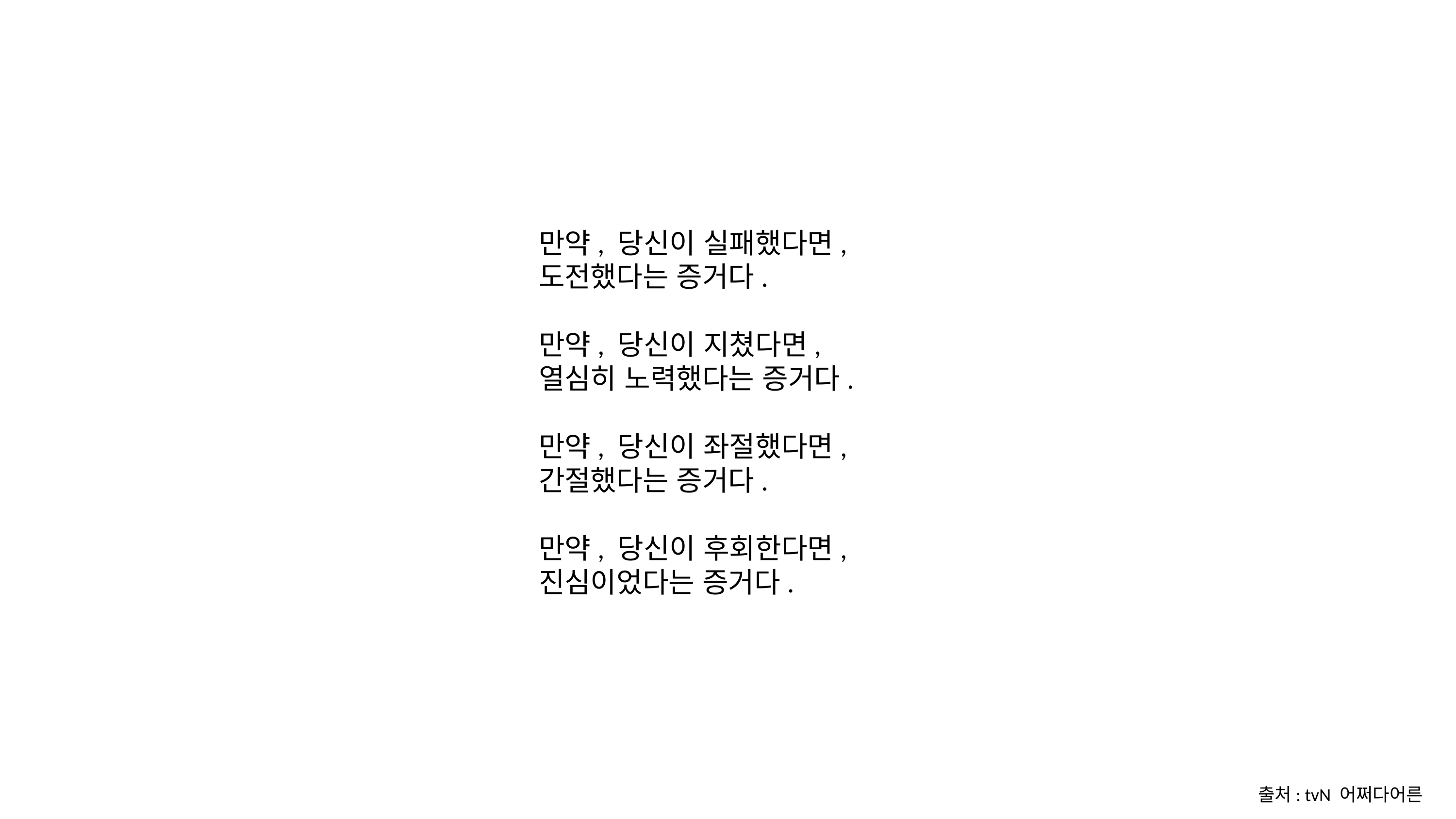

만약, 당신이 실패했다면,
도전했다는 증거다.
만약, 당신이 지쳤다면,
열심히 노력했다는 증거다.
만약, 당신이 좌절했다면,
간절했다는 증거다.
만약, 당신이 후회한다면,
진심이었다는 증거다.
출처: tvN 어쩌다어른